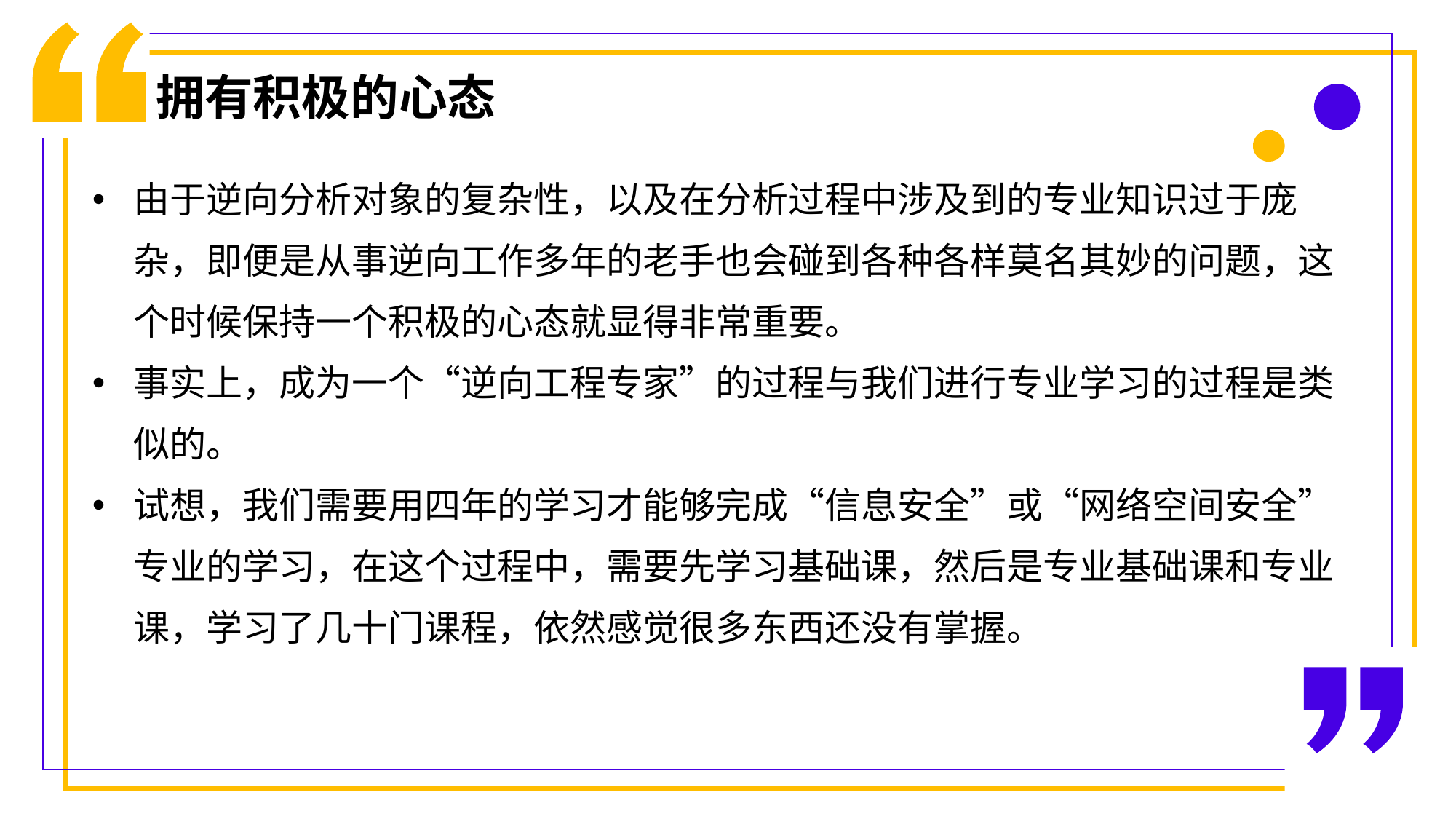

拥有积极的心态

由于逆向分析对象的复杂性，以及在分析过程中涉及到的专业知识过于庞杂，即便是从事逆向工作多年的老手也会碰到各种各样莫名其妙的问题，这个时候保持一个积极的心态就显得非常重要。
事实上，成为一个“逆向工程专家”的过程与我们进行专业学习的过程是类似的。
试想，我们需要用四年的学习才能够完成“信息安全”或“网络空间安全”专业的学习，在这个过程中，需要先学习基础课，然后是专业基础课和专业课，学习了几十门课程，依然感觉很多东西还没有掌握。